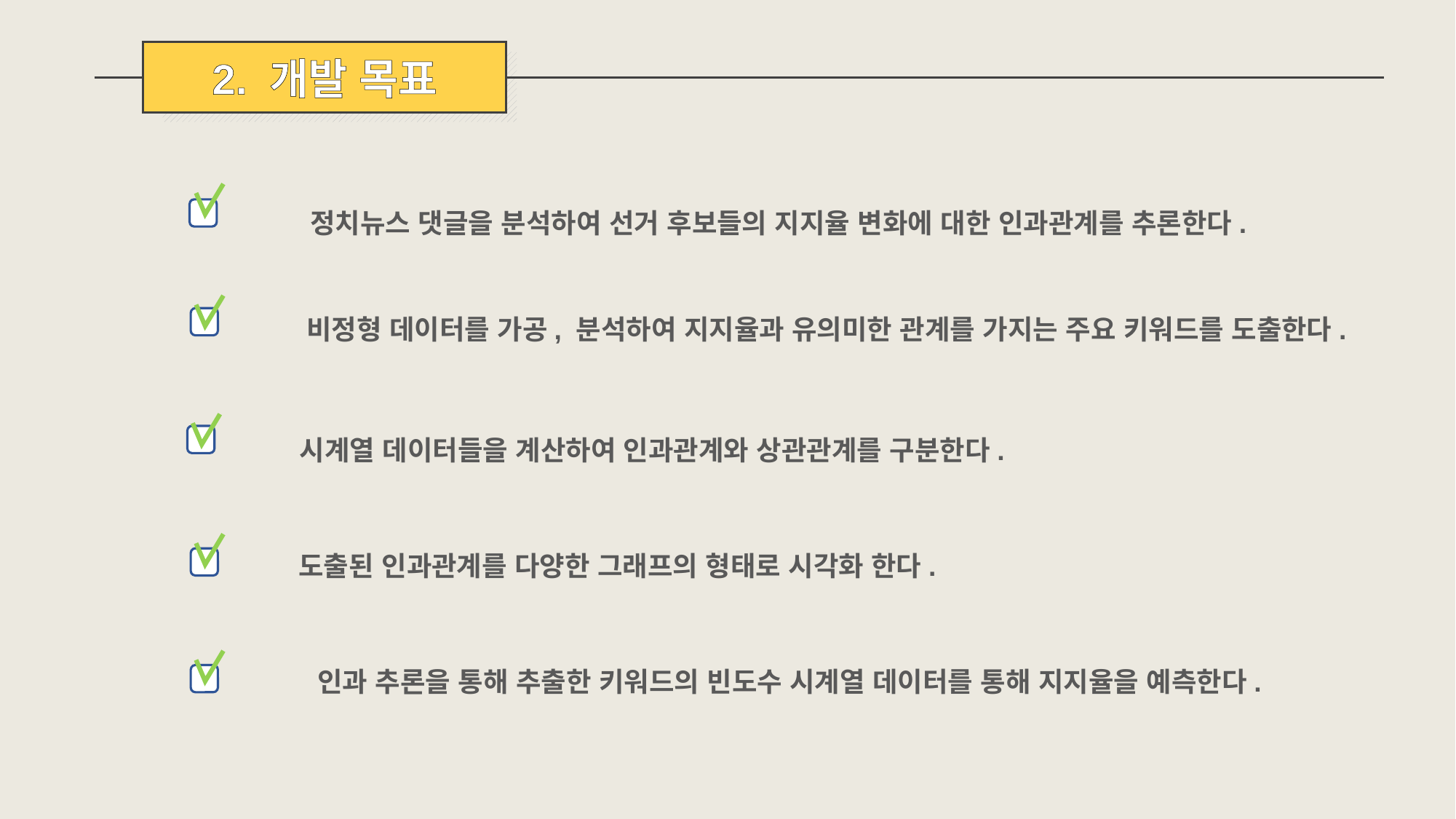

2. 개발 목표

정치뉴스 댓글을 분석하여 선거 후보들의 지지율 변화에 대한 인과관계를 추론한다.

비정형 데이터를 가공, 분석하여 지지율과 유의미한 관계를 가지는 주요 키워드를 도출한다.

시계열 데이터들을 계산하여 인과관계와 상관관계를 구분한다.

도출된 인과관계를 다양한 그래프의 형태로 시각화 한다.

인과 추론을 통해 추출한 키워드의 빈도수 시계열 데이터를 통해 지지율을 예측한다.